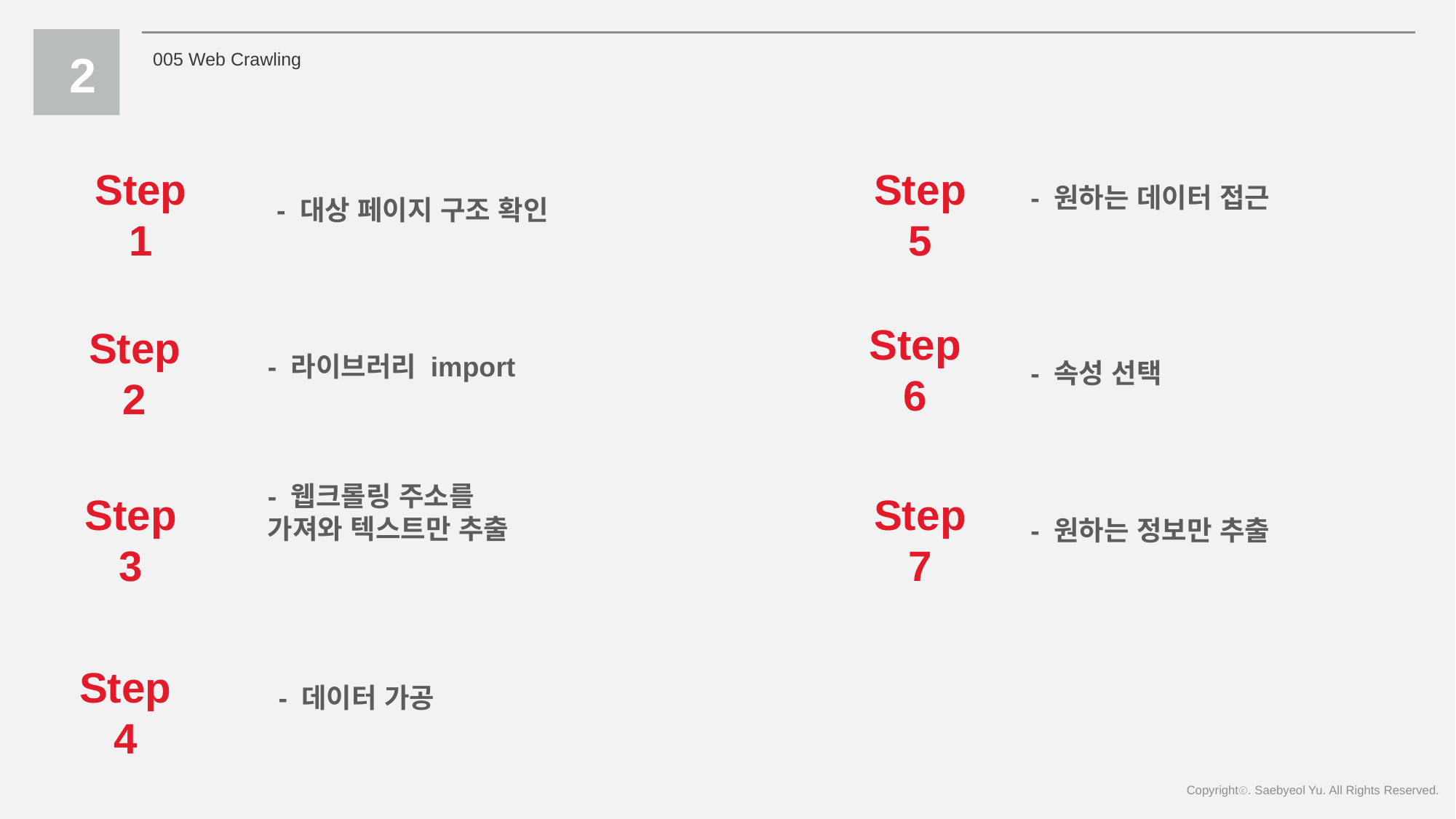

2
005 Web Crawling

Step1
Step5
- 원하는 데이터 접근
- 대상 페이지 구조 확인
Step6
Step2
- 라이브러리 import
- 속성 선택
- 웹크롤링 주소를
가져와 텍스트만 추출
Step7
Step3
- 원하는 정보만 추출
Step4
- 데이터 가공